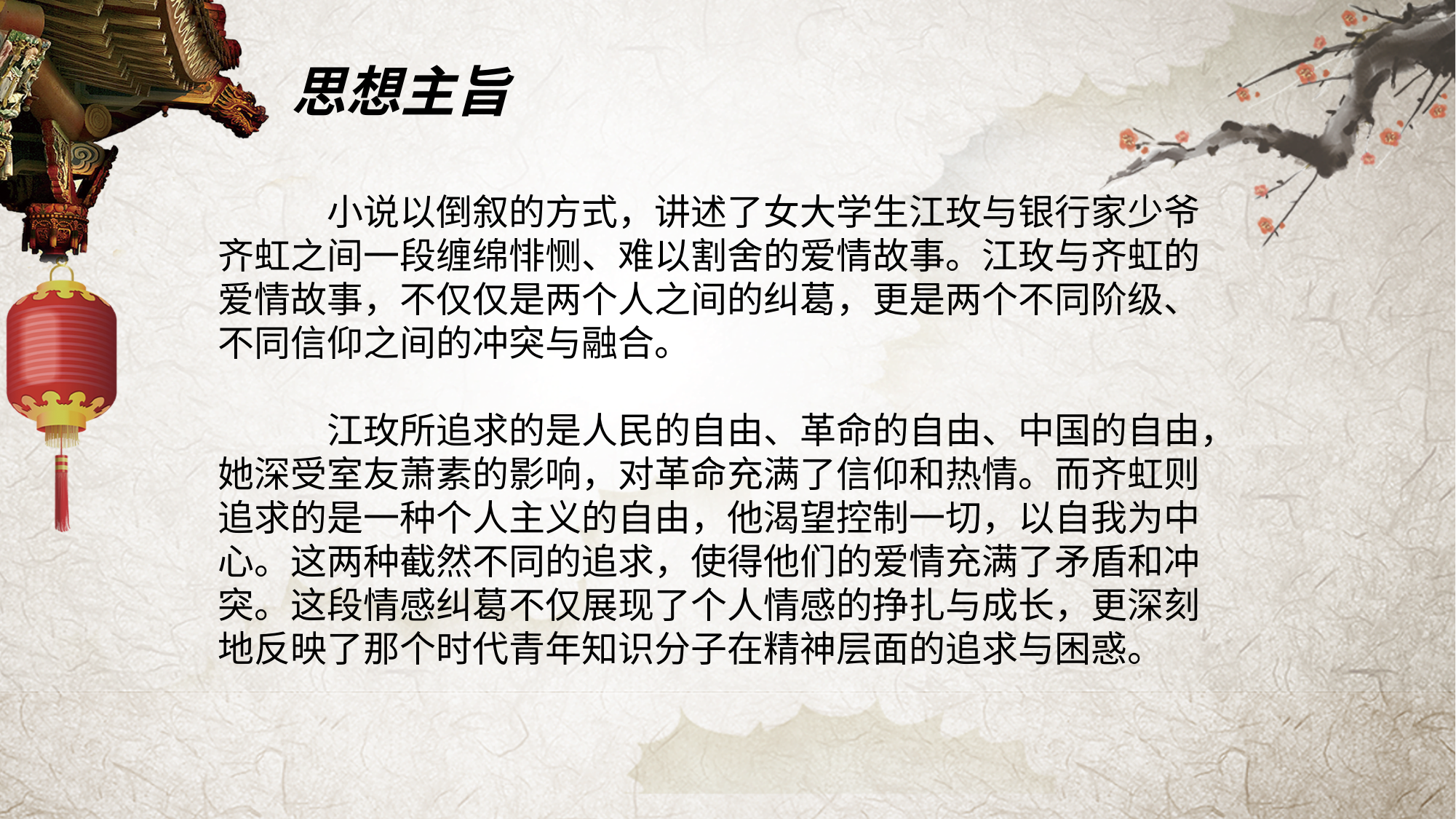

思想主旨
	小说以倒叙的方式，讲述了女大学生江玫与银行家少爷齐虹之间一段缠绵悱恻、难以割舍的爱情故事。江玫与齐虹的爱情故事，不仅仅是两个人之间的纠葛，更是两个不同阶级、不同信仰之间的冲突与融合。

	江玫所追求的是人民的自由、革命的自由、中国的自由，她深受室友萧素的影响，对革命充满了信仰和热情。而齐虹则追求的是一种个人主义的自由，他渴望控制一切，以自我为中心。这两种截然不同的追求，使得他们的爱情充满了矛盾和冲突。这段情感纠葛不仅展现了个人情感的挣扎与成长，更深刻地反映了那个时代青年知识分子在精神层面的追求与困惑。